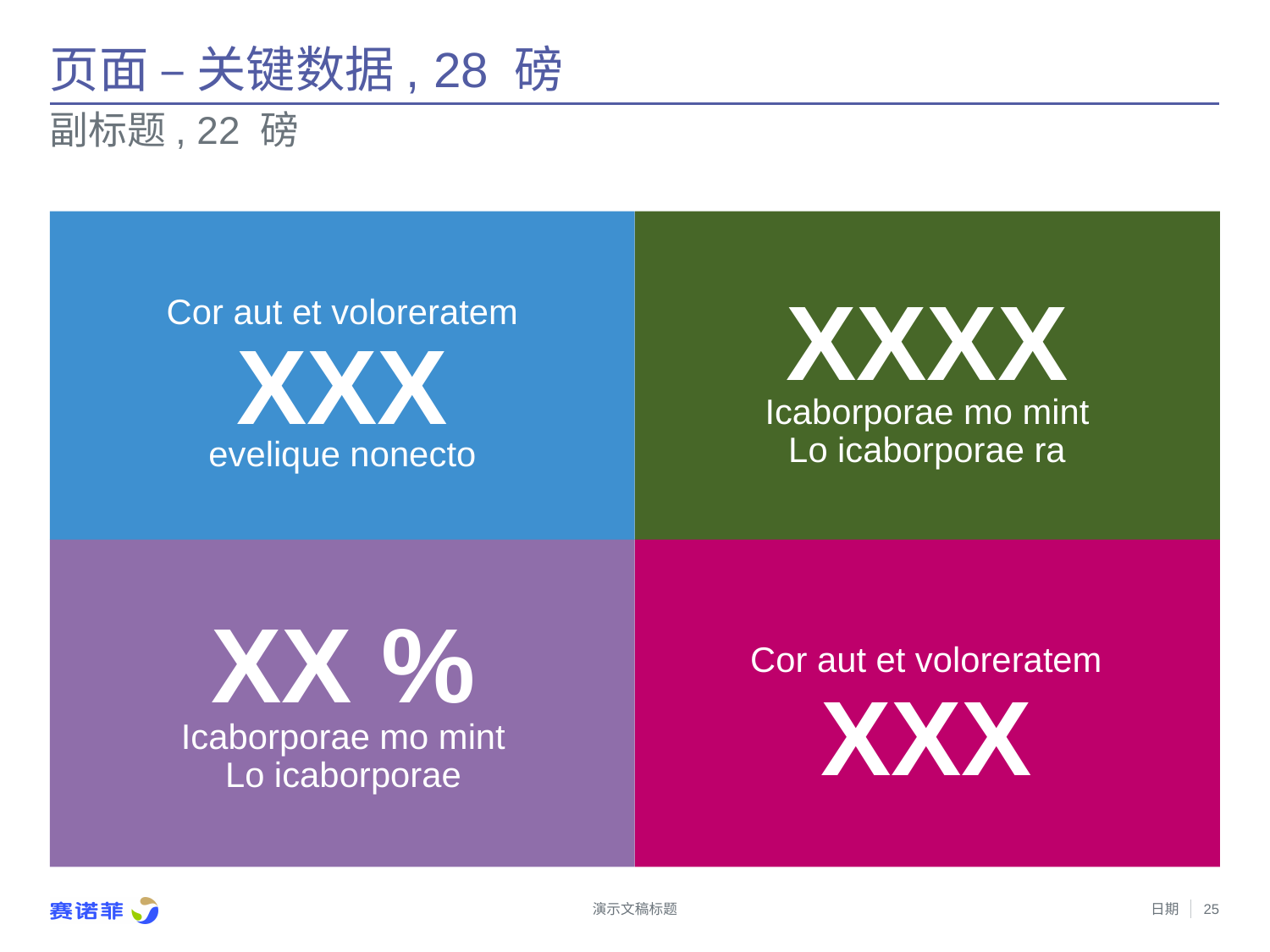

# 页面 – 关键数据, 28 磅
副标题, 22 磅

XXXX
Cor aut et voloreratem
XXX
Icaborporae mo mint
Lo icaborporae ra
evelique nonecto

XX %
Cor aut et voloreratem
XXX
Icaborporae mo mint
Lo icaborporae
演示文稿标题
日期
25